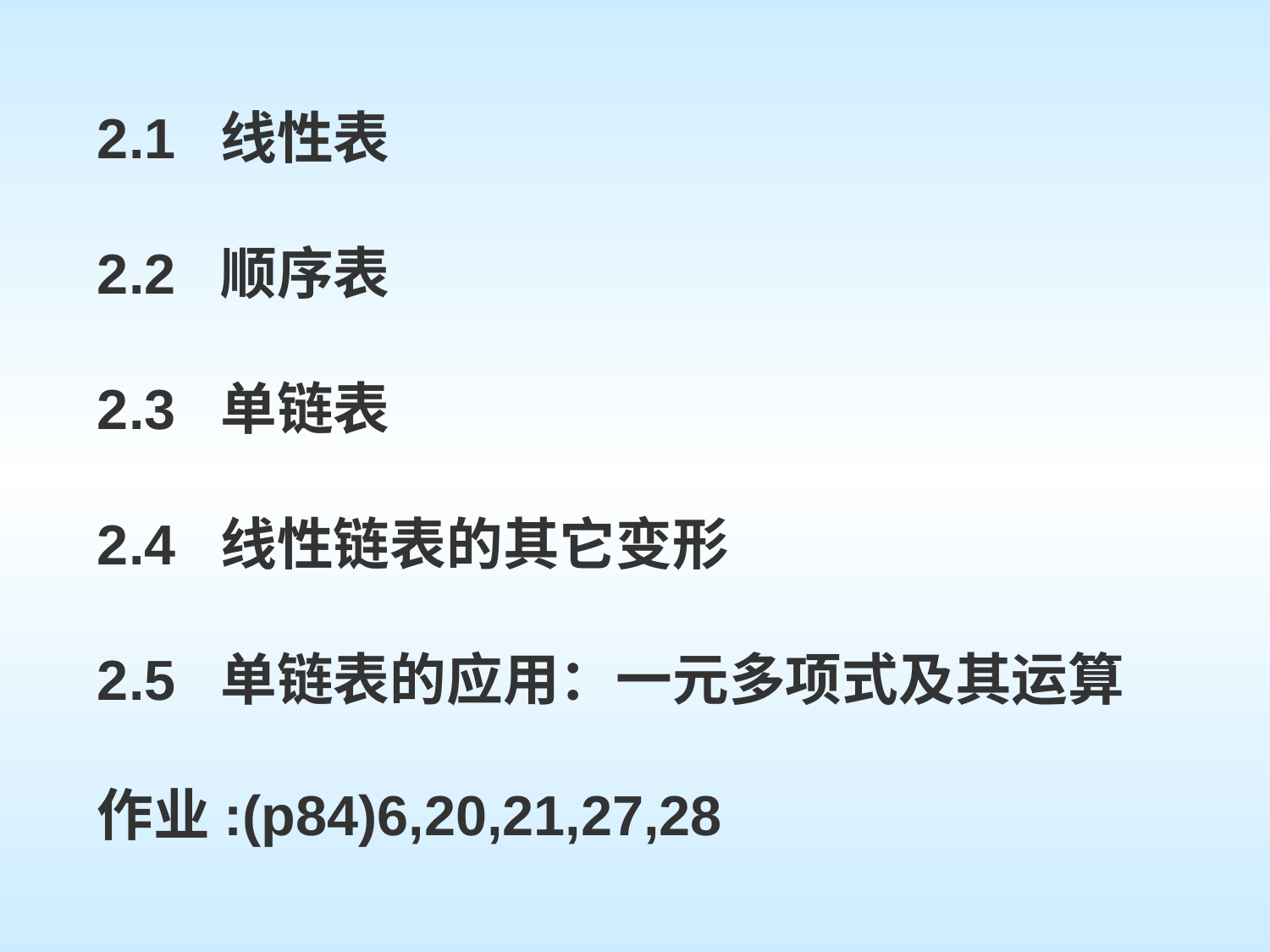

2.1  线性表

2.2  顺序表

2.3  单链表

2.4  线性链表的其它变形

2.5  单链表的应用：一元多项式及其运算

作业:(p84)6,20,21,27,28